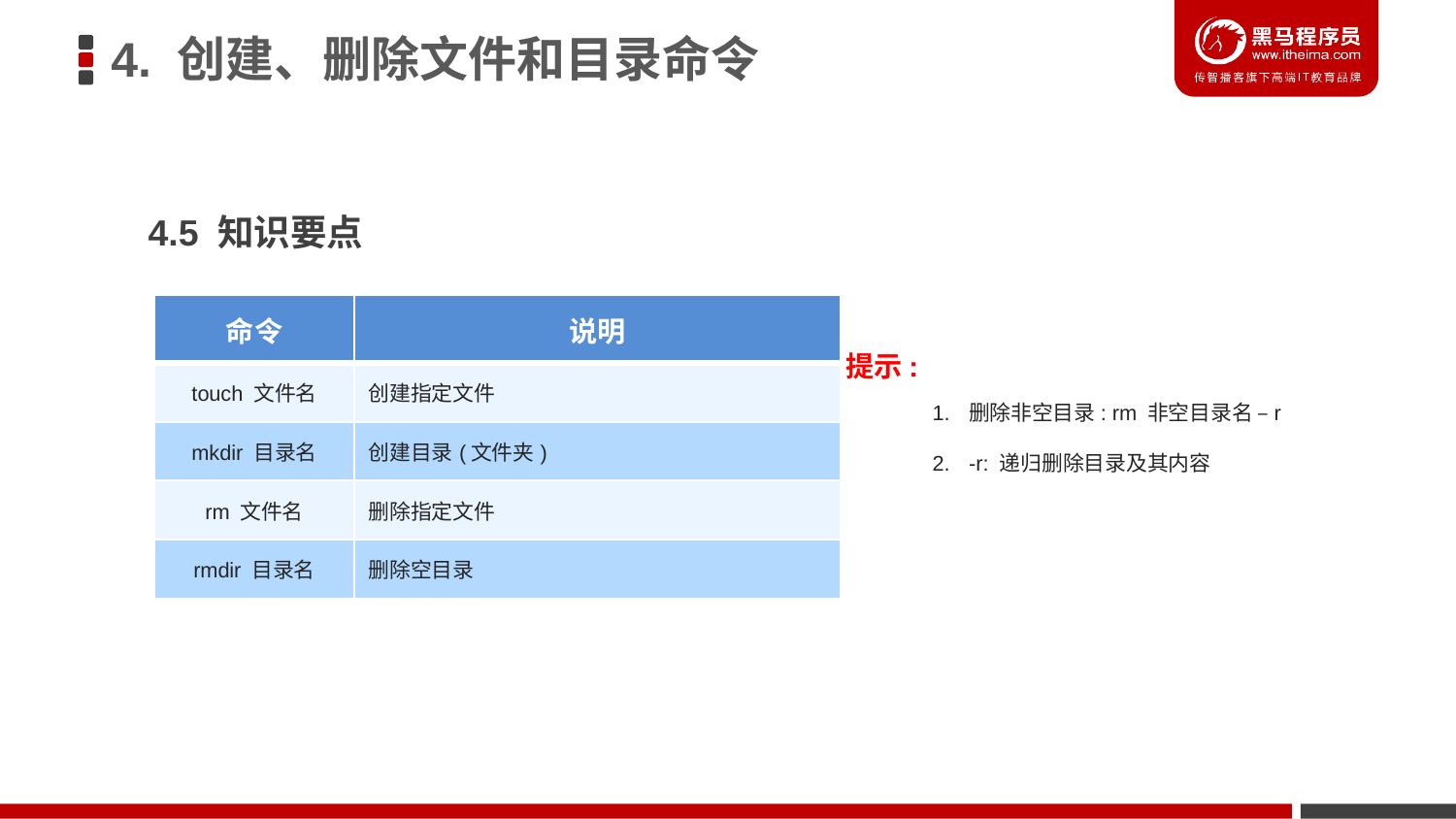

4. 创建、删除文件和目录命令
4.5 知识要点
| 命令 | 说明 |
| --- | --- |
| touch 文件名 | 创建指定文件 |
| mkdir 目录名 | 创建目录(文件夹) |
| rm 文件名 | 删除指定文件 |
| rmdir 目录名 | 删除空目录 |
提示:
删除非空目录: rm 非空目录名 –r

-r: 递归删除目录及其内容